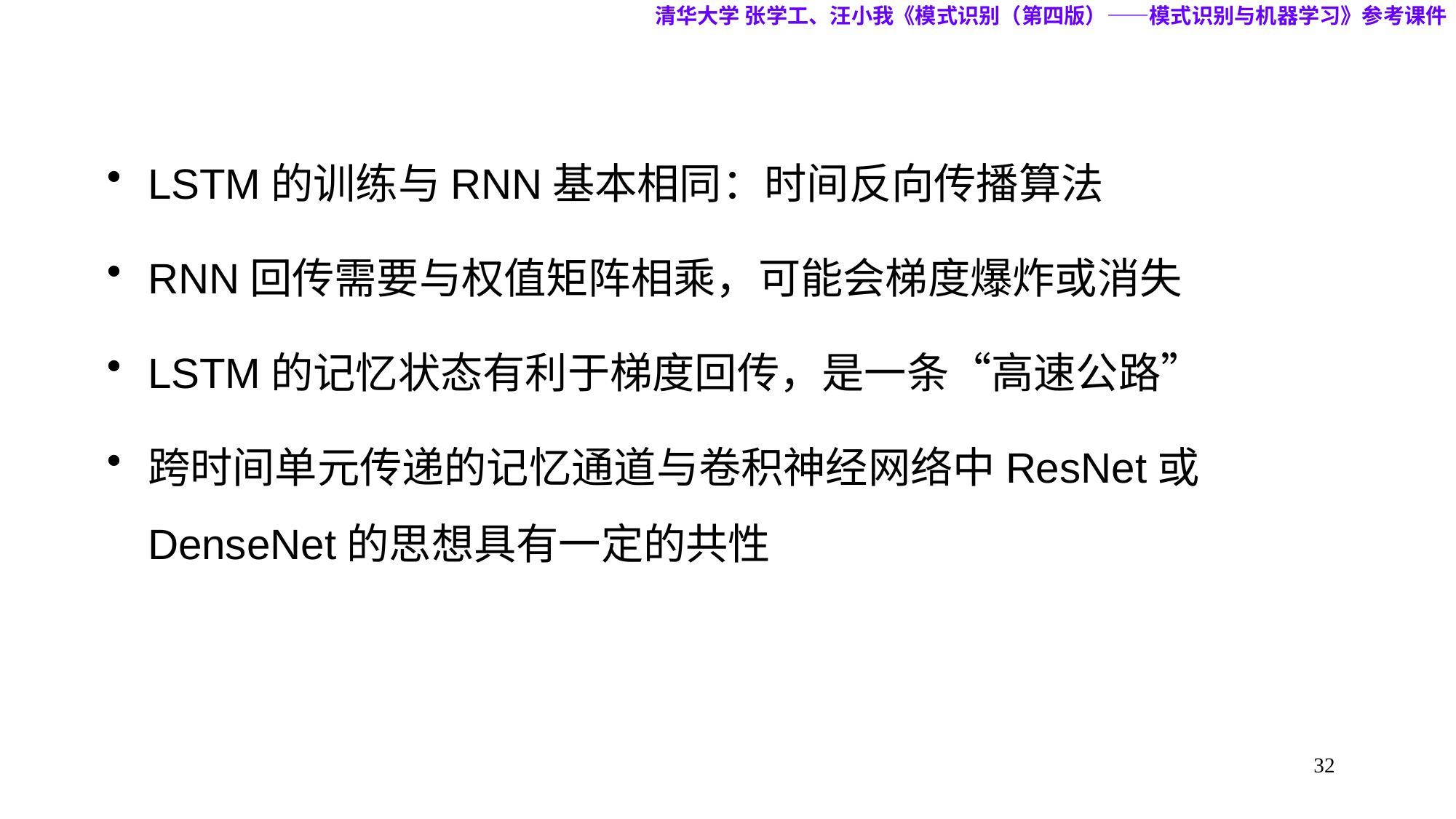

清华大学 张学工、汪小我《模式识别（第四版）——模式识别与机器学习》参考课件
LSTM的训练与RNN基本相同：时间反向传播算法
RNN回传需要与权值矩阵相乘，可能会梯度爆炸或消失
LSTM的记忆状态有利于梯度回传，是一条“高速公路”
跨时间单元传递的记忆通道与卷积神经网络中ResNet或DenseNet的思想具有一定的共性
32